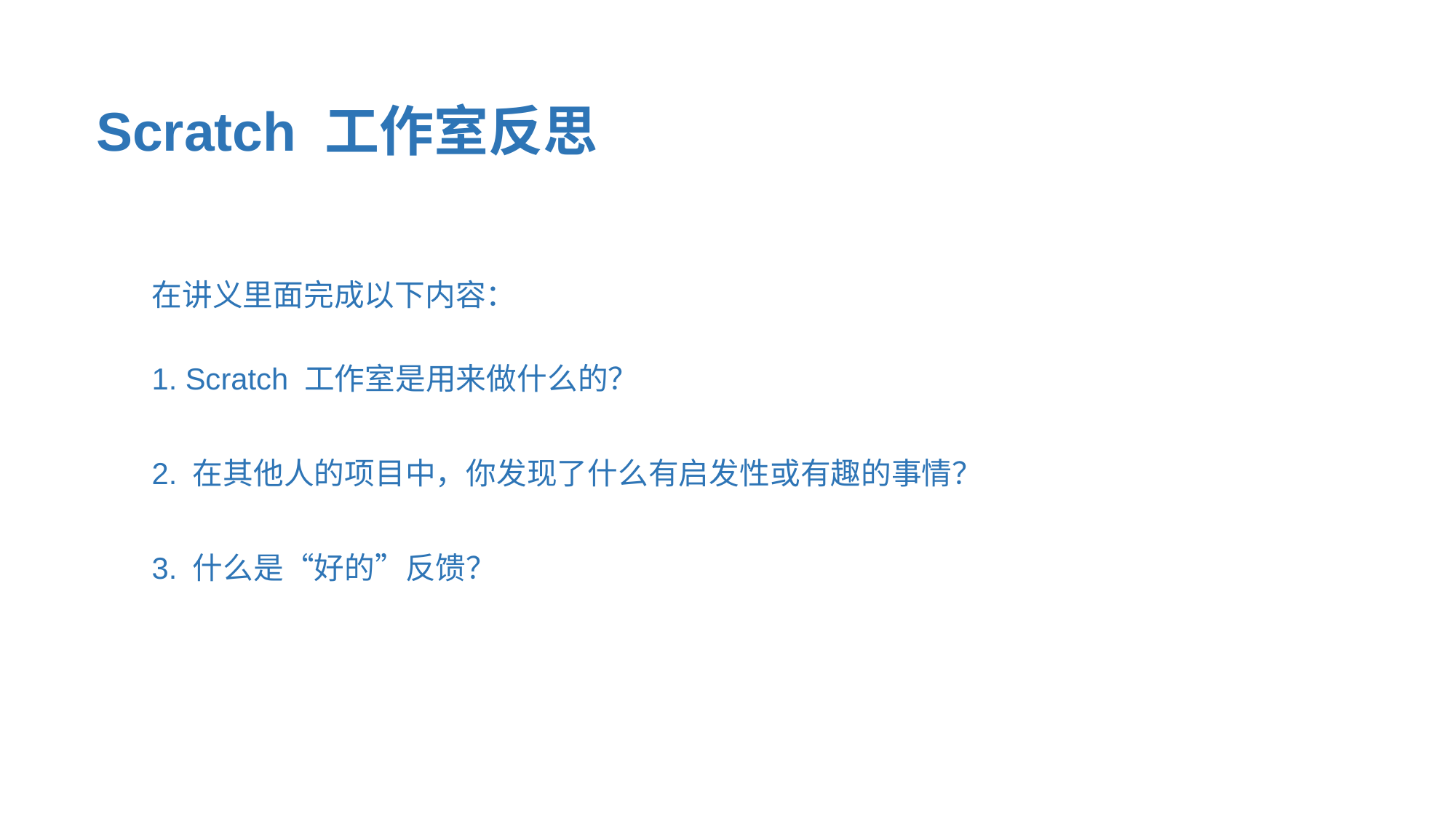

Scratch 工作室反思

在讲义里面完成以下内容：

1. Scratch 工作室是用来做什么的？

2. 在其他人的项目中，你发现了什么有启发性或有趣的事情？

3. 什么是“好的”反馈？